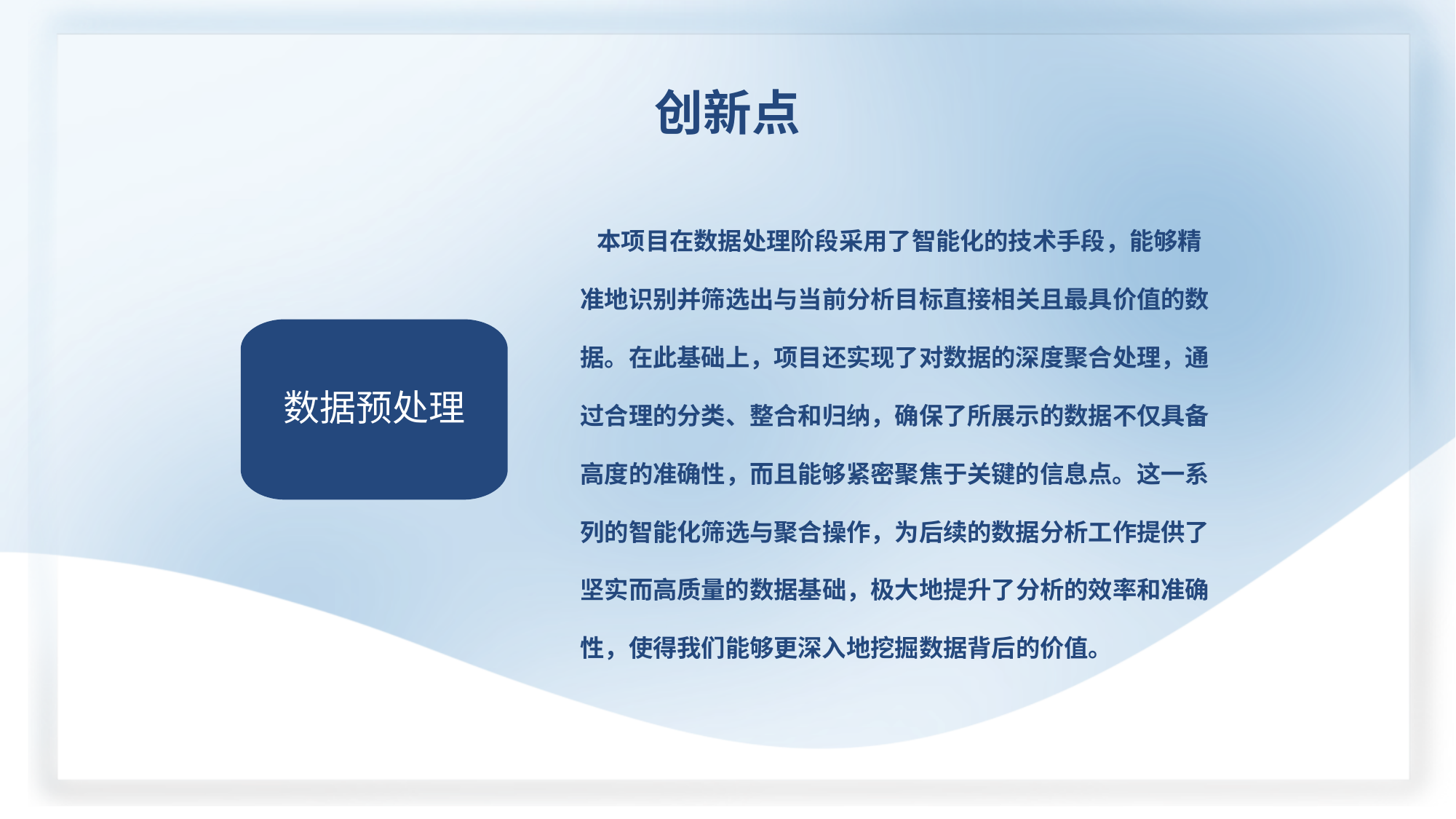

创新点
  本项目在数据处理阶段采用了智能化的技术手段，能够精准地识别并筛选出与当前分析目标直接相关且最具价值的数据。在此基础上，项目还实现了对数据的深度聚合处理，通过合理的分类、整合和归纳，确保了所展示的数据不仅具备高度的准确性，而且能够紧密聚焦于关键的信息点。这一系列的智能化筛选与聚合操作，为后续的数据分析工作提供了坚实而高质量的数据基础，极大地提升了分析的效率和准确性，使得我们能够更深入地挖掘数据背后的价值。
数据预处理